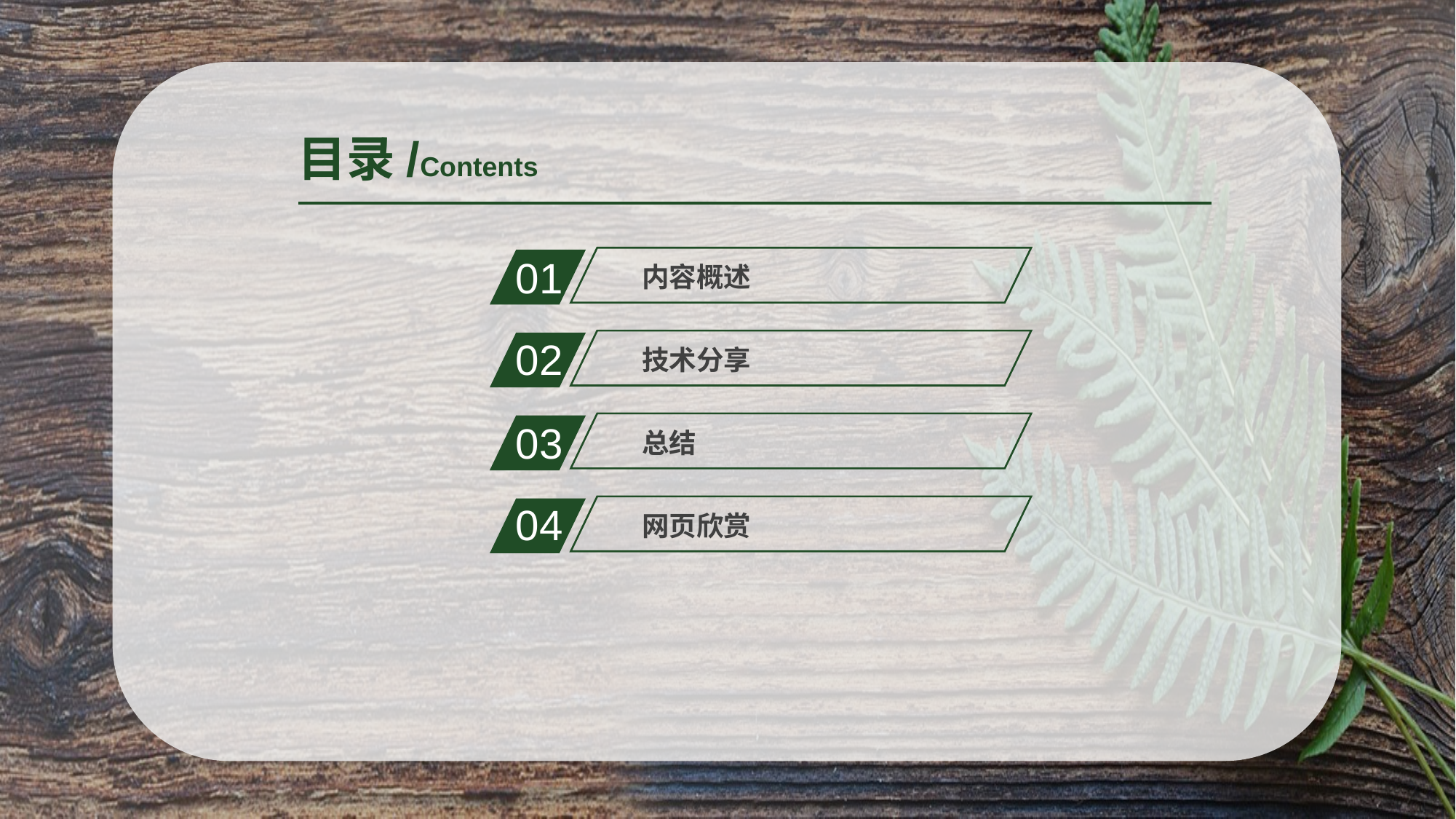

目录/Contents
01

内容概述
02

技术分享
03

总结
04

网页欣赏